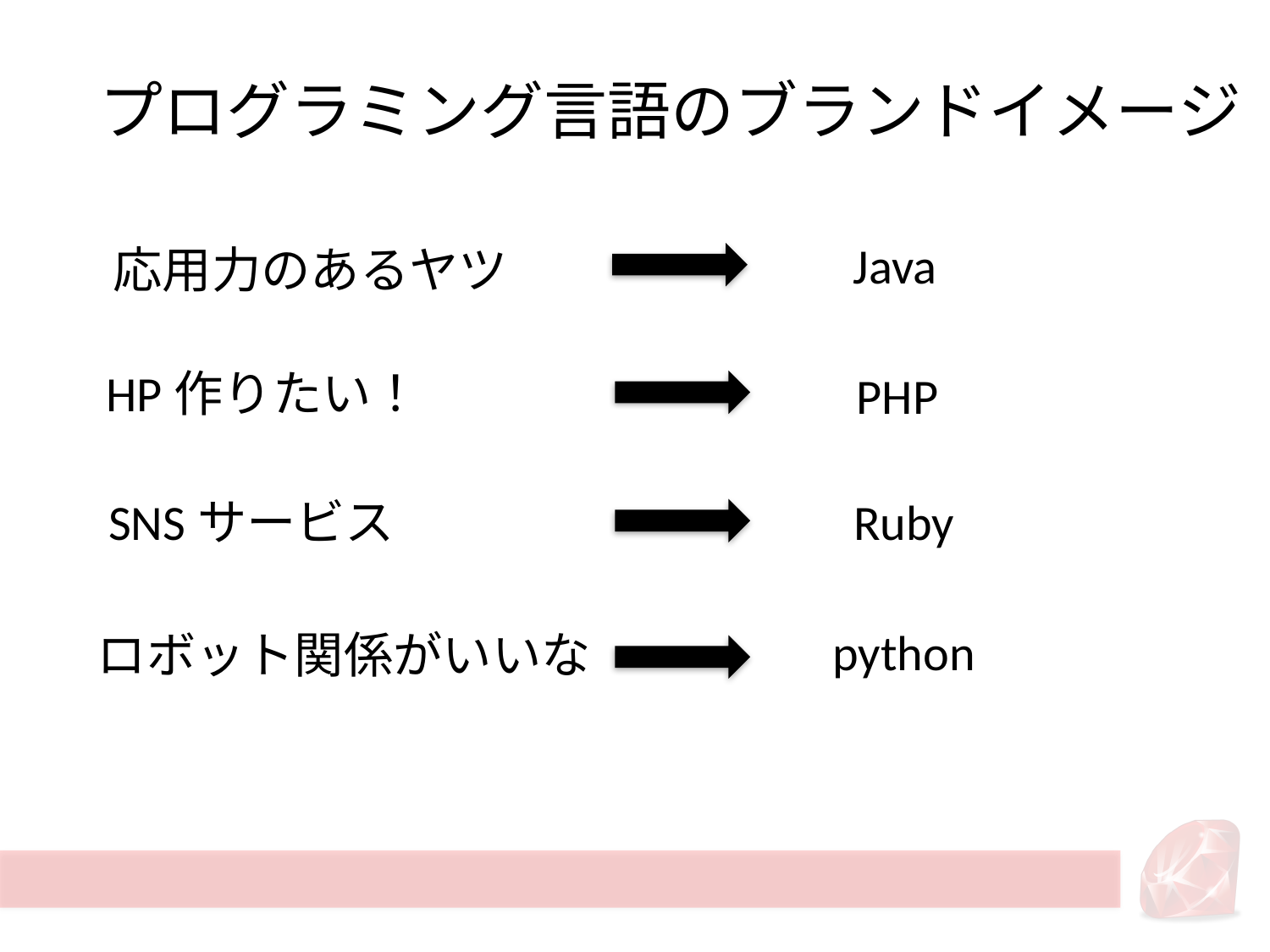

プログラミング言語のブランドイメージ
Java
応用力のあるヤツ

HP作りたい！
PHP

SNSサービス
Ruby

python
ロボット関係がいいな